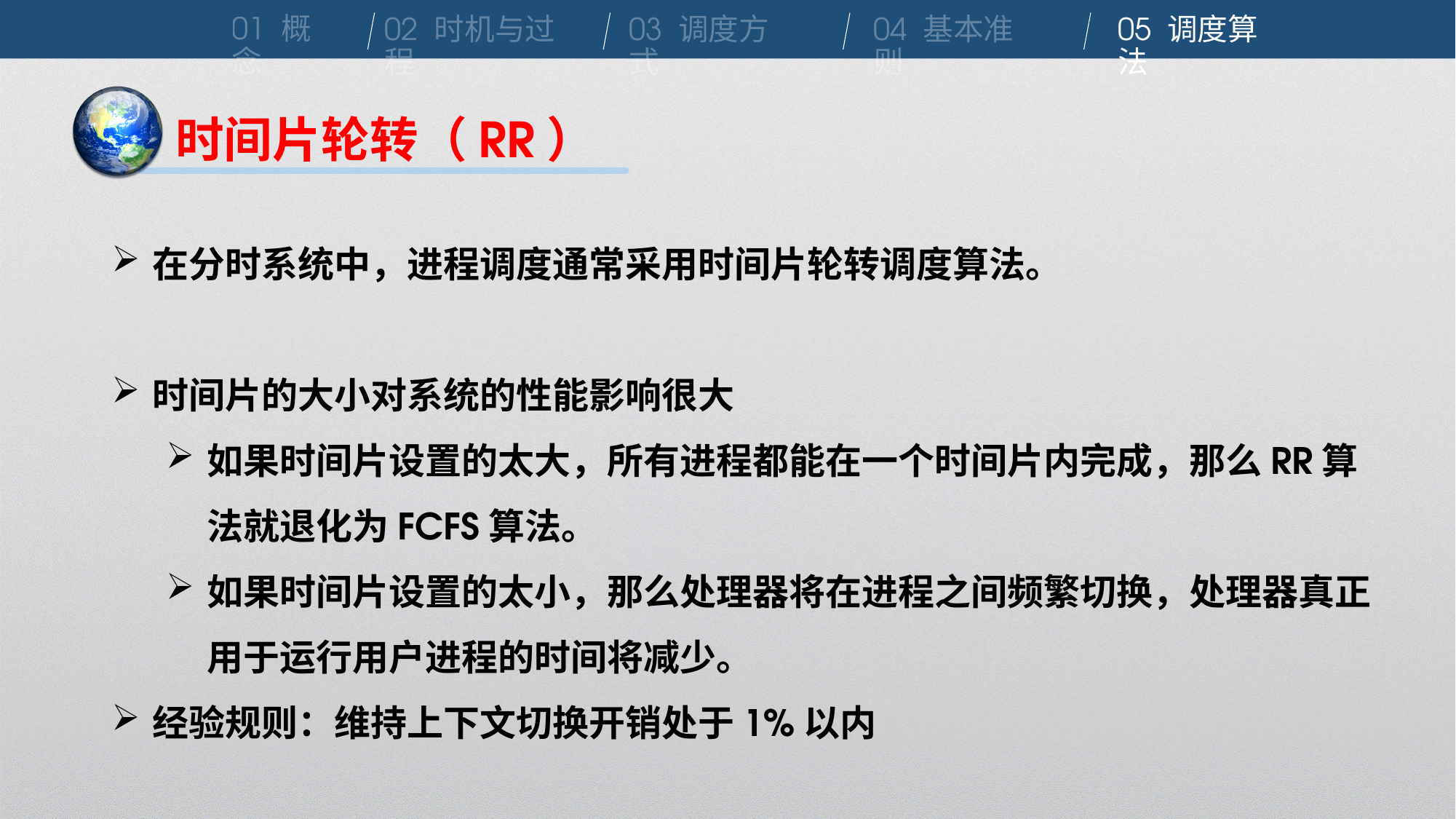

01 概念
02 时机与过程
03 调度方式
04 基本准则
05 调度算法
时间片轮转（RR）
在分时系统中，进程调度通常采用时间片轮转调度算法。

时间片的大小对系统的性能影响很大
如果时间片设置的太大，所有进程都能在一个时间片内完成，那么RR算法就退化为FCFS算法。
如果时间片设置的太小，那么处理器将在进程之间频繁切换，处理器真正用于运行用户进程的时间将减少。
经验规则：维持上下文切换开销处于1%以内